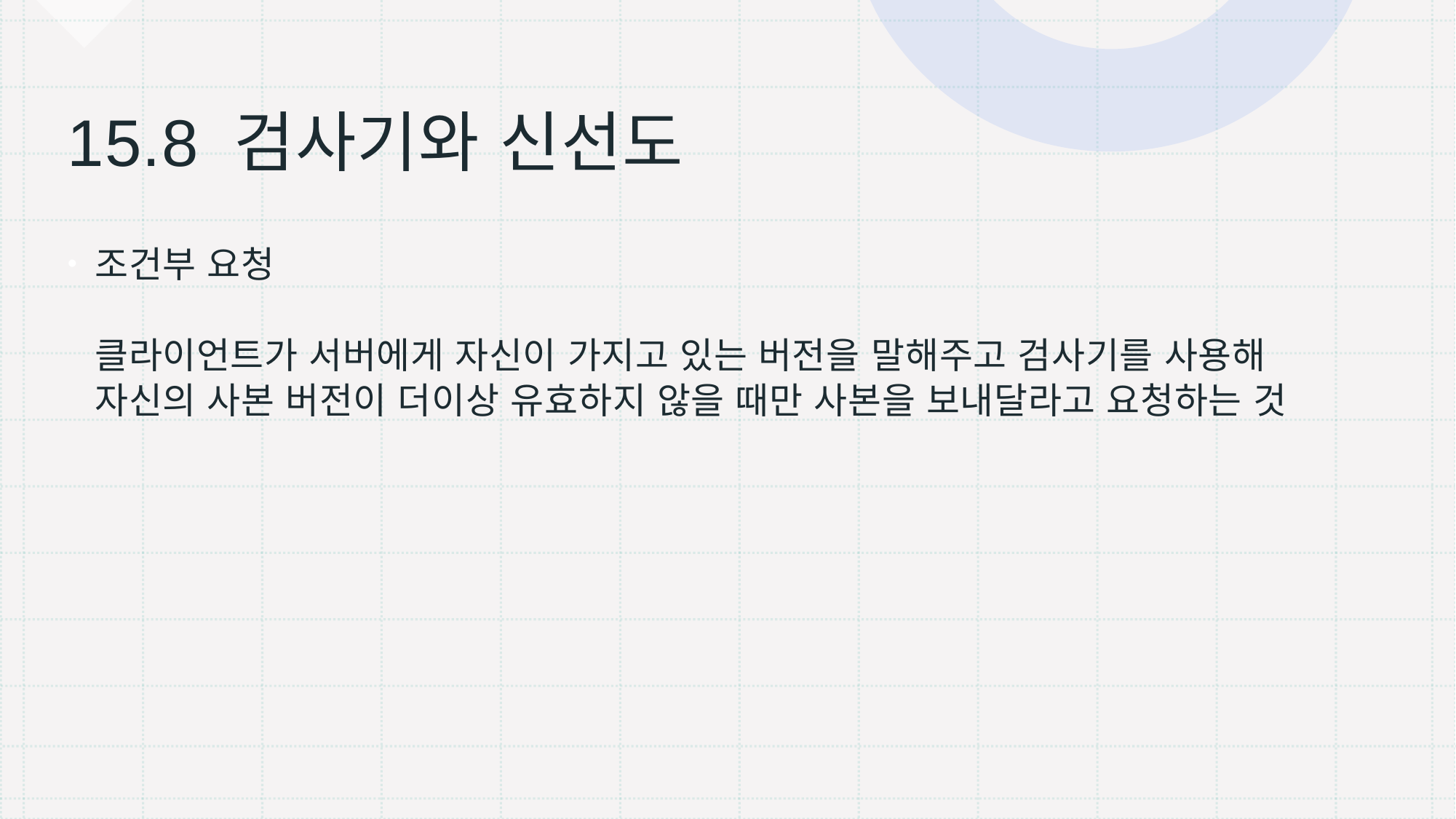

# 15.8 검사기와 신선도
조건부 요청
클라이언트가 서버에게 자신이 가지고 있는 버전을 말해주고 검사기를 사용해 자신의 사본 버전이 더이상 유효하지 않을 때만 사본을 보내달라고 요청하는 것